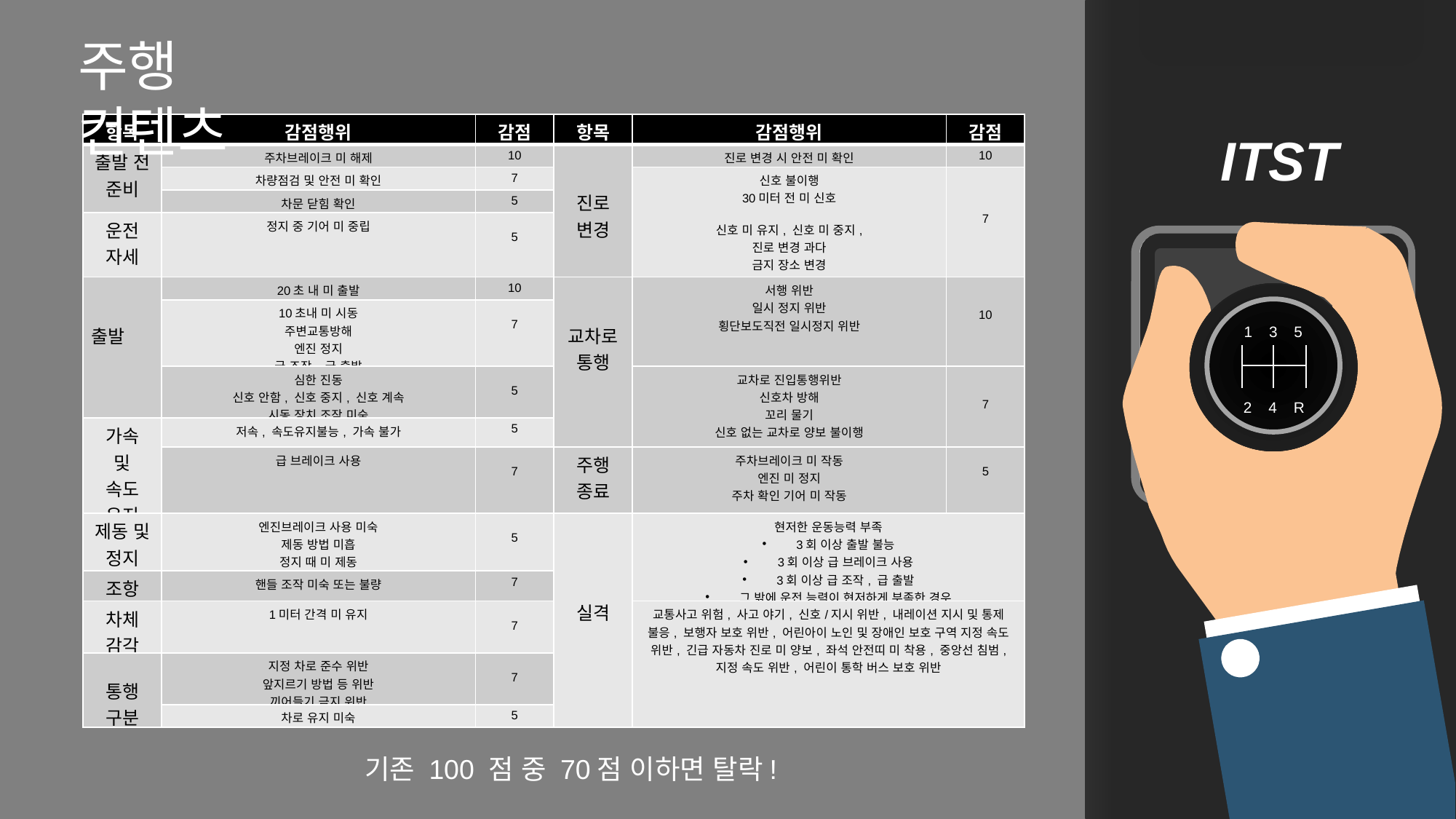

주행 컨텐츠
ITST
| 항목 | 감점행위 | 감점 | 항목 | 감점행위 | 감점 |
| --- | --- | --- | --- | --- | --- |
| 출발 전 준비 | 주차브레이크 미 해제 | 10 | 진로 변경 | 진로 변경 시 안전 미 확인 | 10 |
|  | 차량점검 및 안전 미 확인 | 7 |  | 신호 불이행 30미터 전 미 신호 신호 미 유지, 신호 미 중지, 진로 변경 과다 금지 장소 변경 진로 변경 미숙 | 7 |
|  | 차문 닫힘 확인 | 5 |  |  |  |
| 운전 자세 | 정지 중 기어 미 중립 | 5 |  |  |  |
| 출발 | 20초 내 미 출발 | 10 | 교차로 통행 | 서행 위반 일시 정지 위반 횡단보도직전 일시정지 위반 | 10 |
|  | 10초내 미 시동 주변교통방해 엔진 정지 급 조작, 급 출발 | 7 |  |  |  |
|  | 심한 진동 신호 안함, 신호 중지, 신호 계속 시동 장치 조작 미숙 | 5 |  | 교차로 진입통행위반 신호차 방해 꼬리 물기 신호 없는 교차로 양보 불이행 | 7 |
| 가속 및 속도 유지 | 저속, 속도유지불능, 가속 불가 | 5 |  |  |  |
|  | 급 브레이크 사용 | 7 | 주행 종료 | 주차브레이크 미 작동 엔진 미 정지 주차 확인 기어 미 작동 | 5 |
| 제동 및 정지 | 엔진브레이크 사용 미숙 제동 방법 미흡 정지 때 미 제동 | 5 | 실격 | 현저한 운동능력 부족 3회 이상 출발 불능 3회 이상 급 브레이크 사용 3회 이상 급 조작, 급 출발 그 밖에 운전 능력이 현저하게 부족한 경우 |  |
| 조항 | 핸들 조작 미숙 또는 불량 | 7 |  |  |  |
| 차체 감각 | 1미터 간격 미 유지 | 7 |  | 교통사고 위험, 사고 야기, 신호/지시 위반, 내레이션 지시 및 통제 불응, 보행자 보호 위반, 어린아이 노인 및 장애인 보호 구역 지정 속도 위반, 긴급 자동차 진로 미 양보, 좌석 안전띠 미 착용, 중앙선 침범, 지정 속도 위반, 어린이 통학 버스 보호 위반 |  |
| 통행 구분 | 지정 차로 준수 위반 앞지르기 방법 등 위반 끼어들기 금지 위반 | 7 |  |  |  |
|  | 차로 유지 미숙 | 5 |  |  |  |

1    3    5
2    4    R

기존 100 점 중 70점 이하면 탈락!